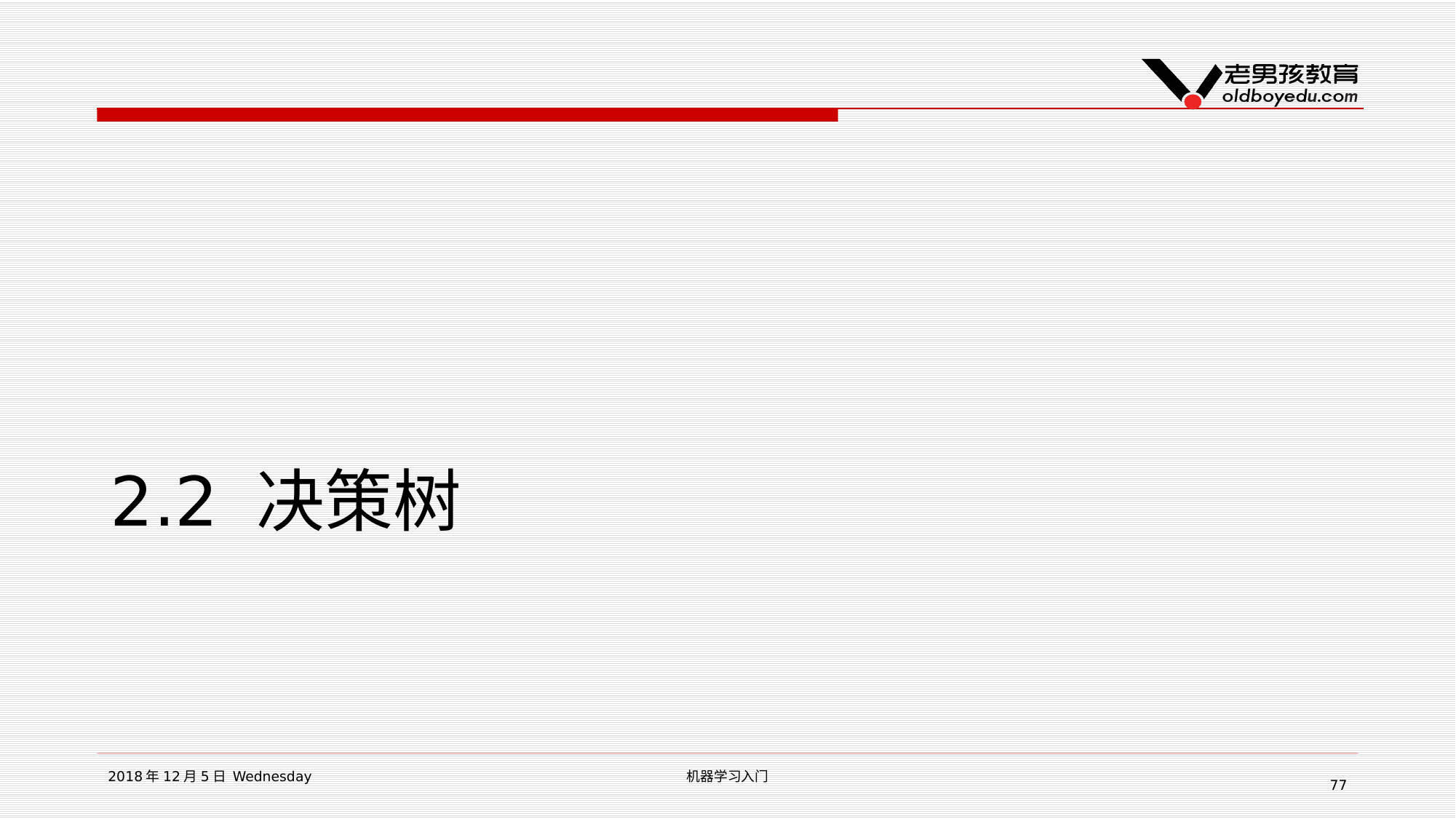

# 2.2 决策树

2018年12月5日 Wednesday
机器学习入门
77